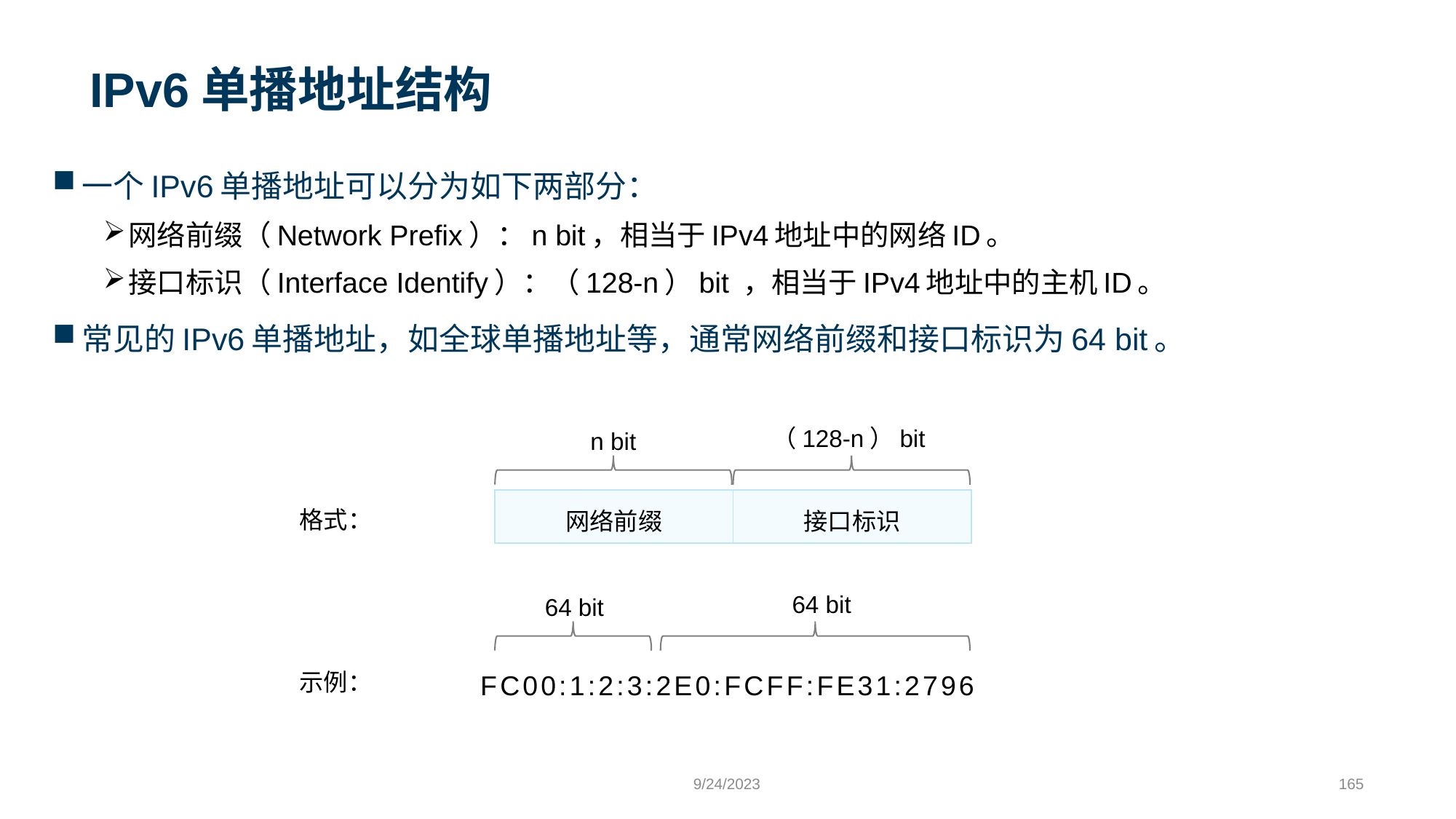

# IPv6单播地址结构
一个IPv6单播地址可以分为如下两部分：
网络前缀（Network Prefix）：n bit，相当于IPv4地址中的网络ID。
接口标识（Interface Identify）：（128-n）bit ，相当于IPv4地址中的主机ID。
常见的IPv6单播地址，如全球单播地址等，通常网络前缀和接口标识为64 bit。

（128-n）bit
n bit

| 网络前缀 | 接口标识 |
| --- | --- |
格式：

64 bit
64 bit
示例：
FC00:1:2:3:2E0:FCFF:FE31:2796

9/24/2023
165